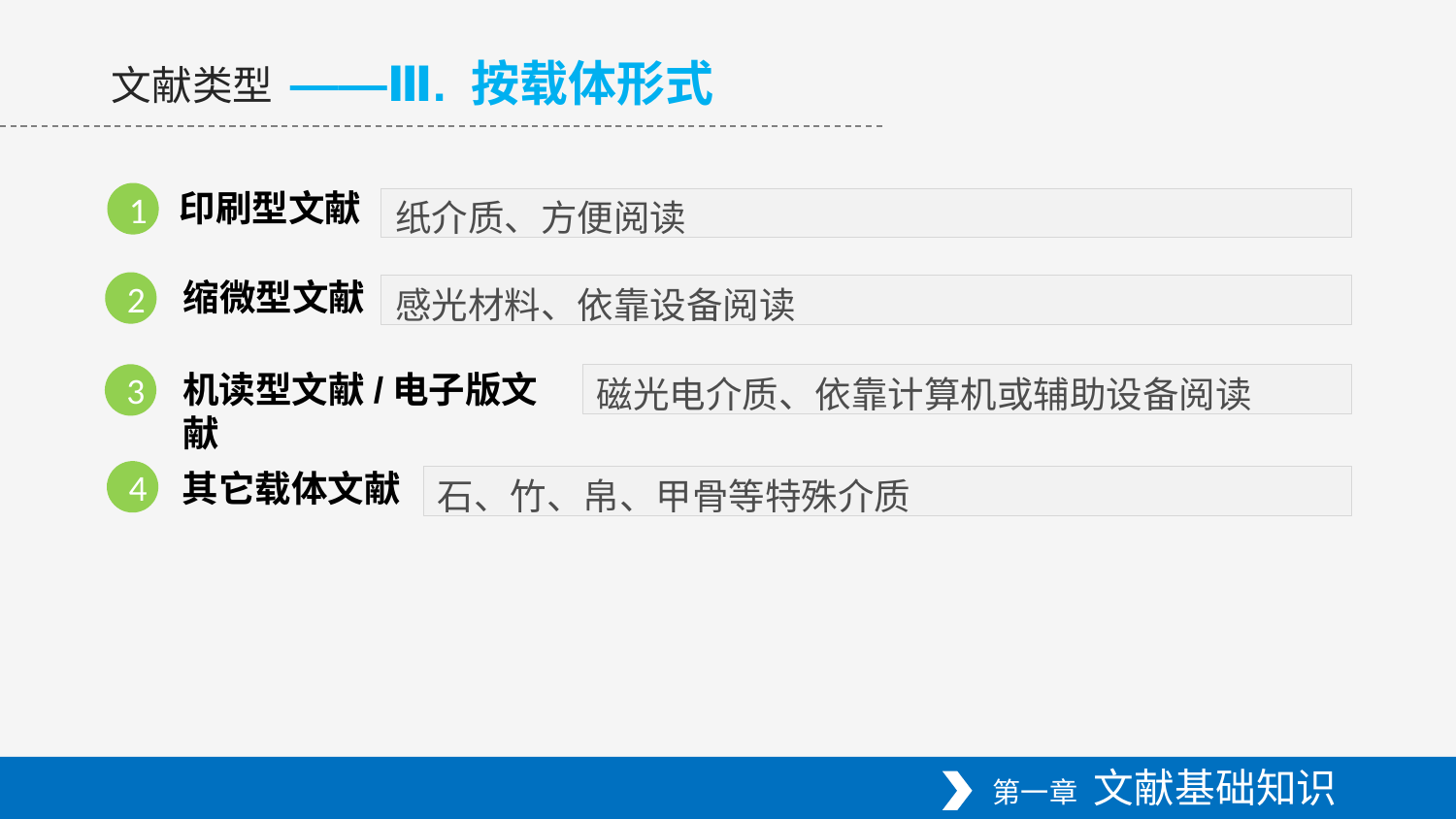

——Ⅲ. 按载体形式
文献类型
印刷型文献
1
纸介质、方便阅读
缩微型文献
2
感光材料、依靠设备阅读
机读型文献/电子版文献
磁光电介质、依靠计算机或辅助设备阅读
3
其它载体文献
4
石、竹、帛、甲骨等特殊介质